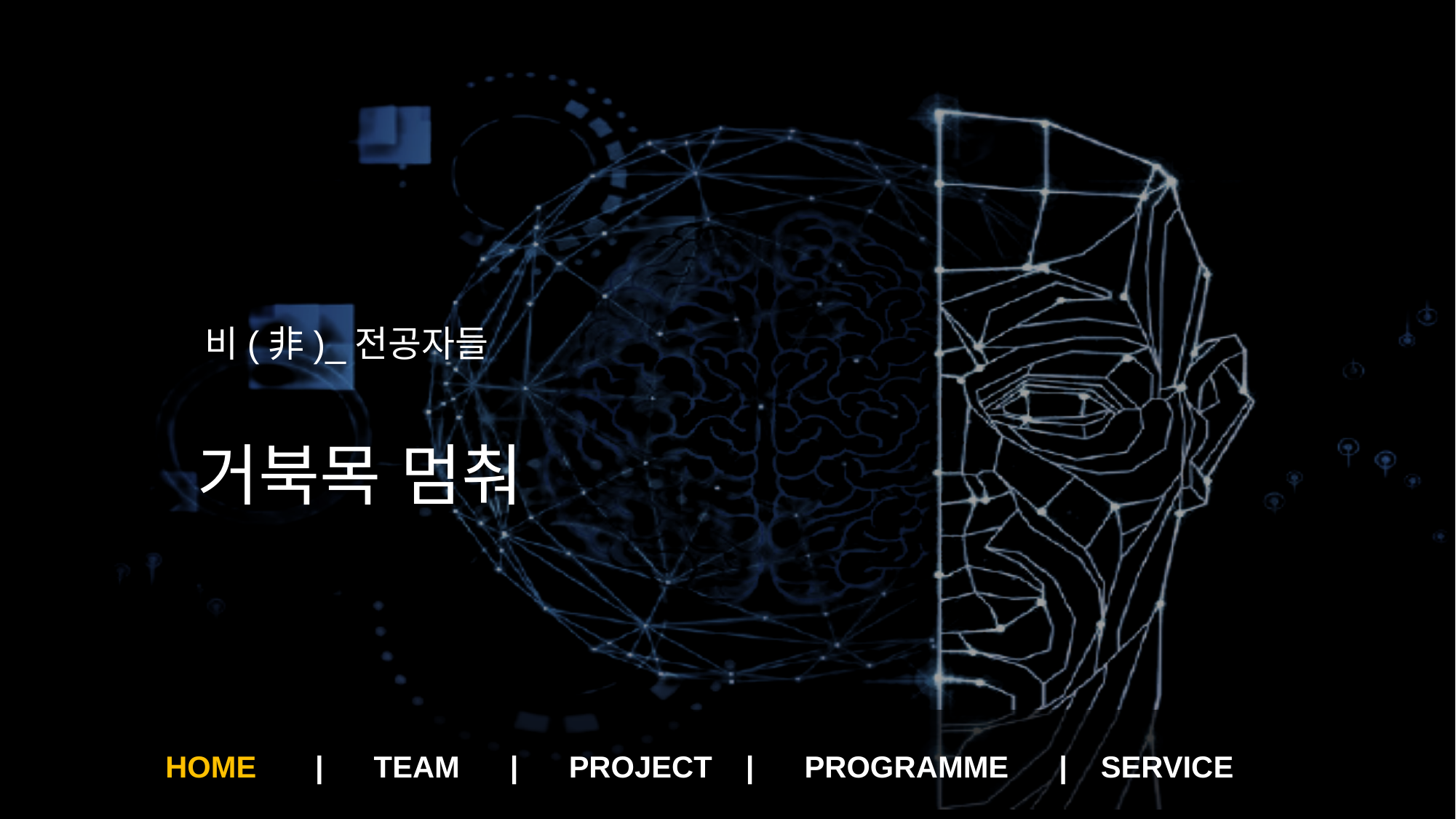

비(非)_전공자들
거북목 멈춰

HOME       |      TEAM      |      PROJECT    |      PROGRAMME      |    SERVICE